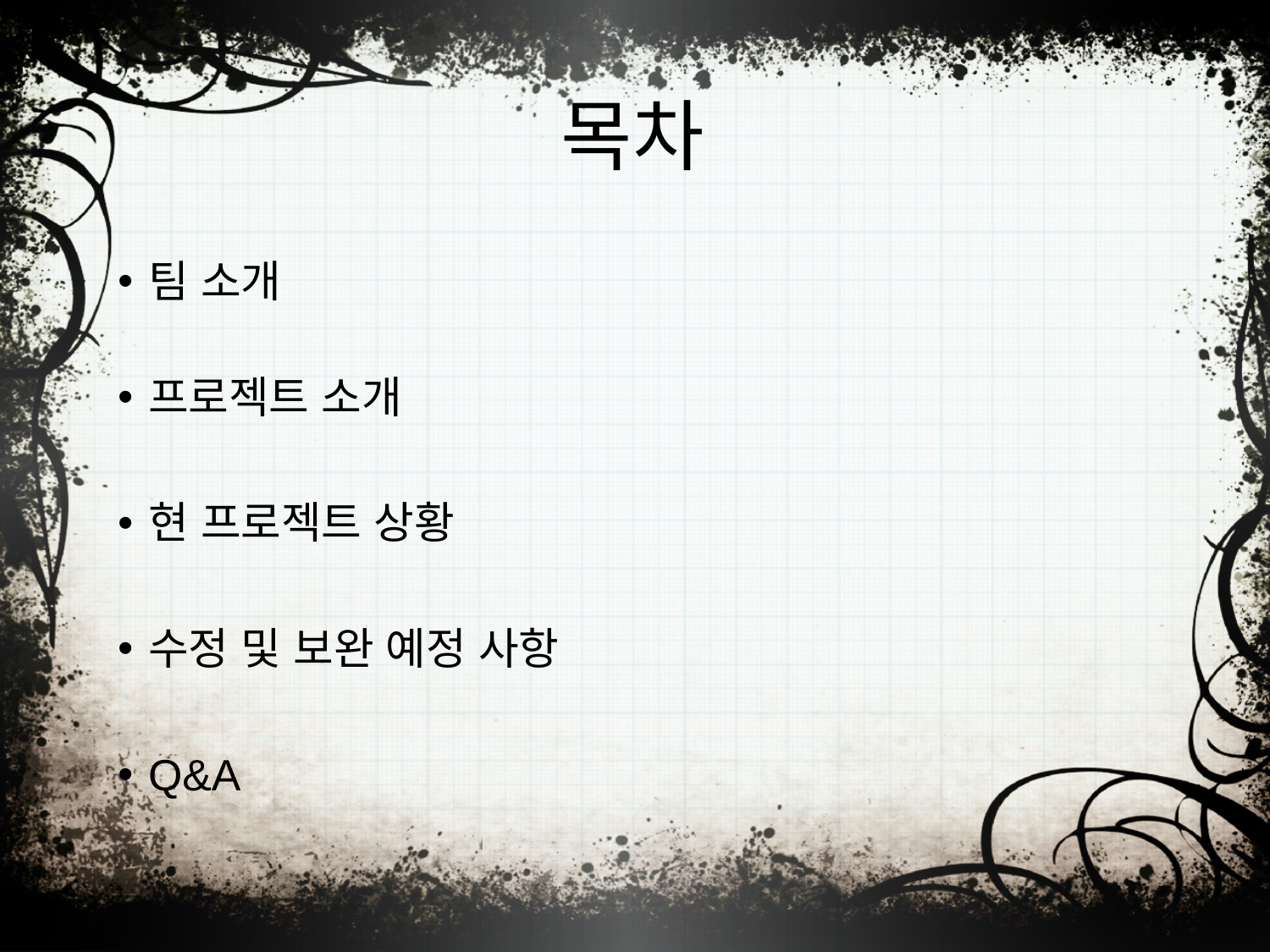

# 목차
팀 소개
프로젝트 소개

현 프로젝트 상황

수정 및 보완 예정 사항

Q&A